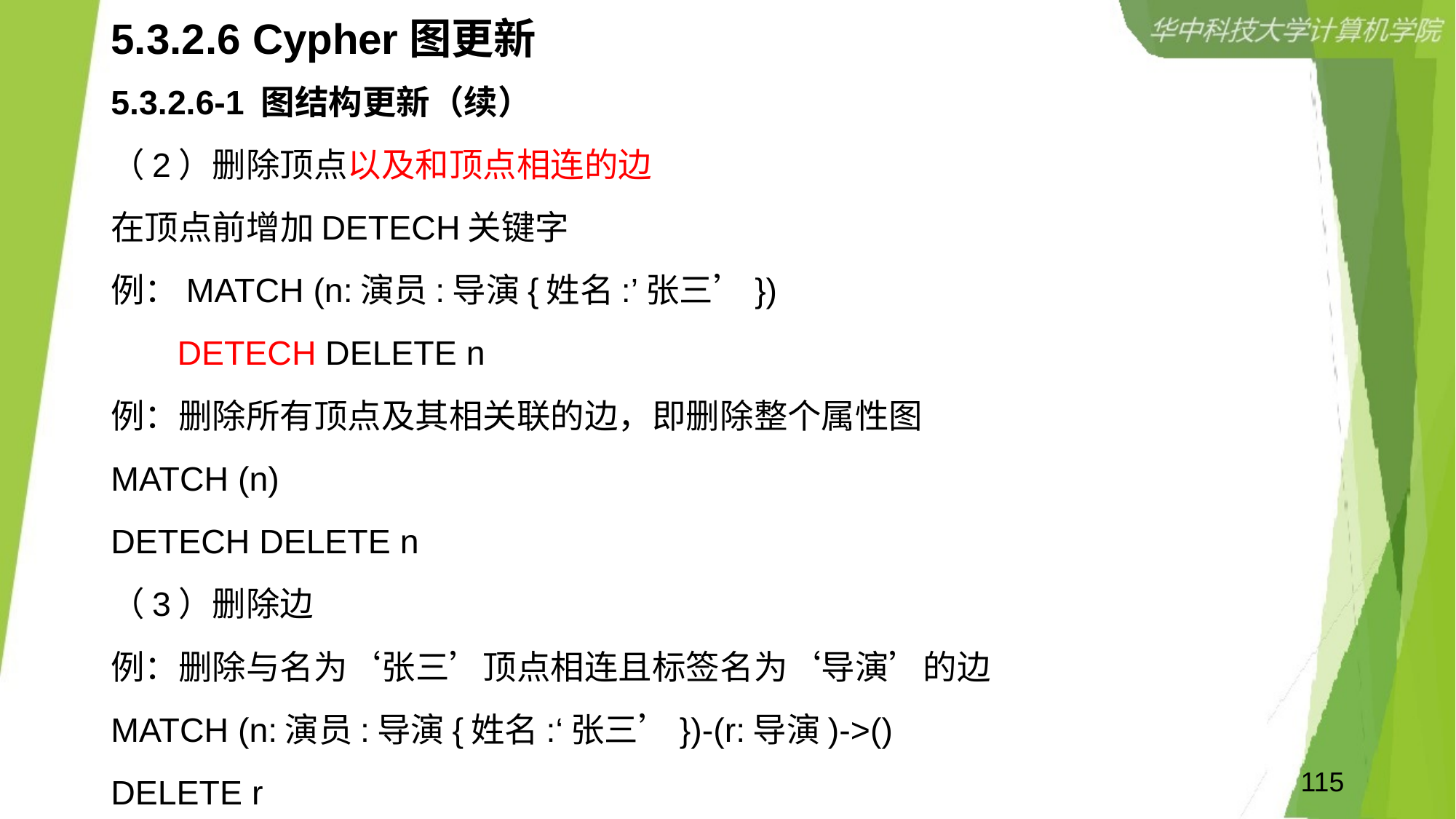

# 5.3.2.6 Cypher图更新
5.3.2.6-1 图结构更新（续）
（2）删除顶点以及和顶点相连的边
在顶点前增加DETECH关键字
例：MATCH (n:演员:导演{姓名:’张三’})
       DETECH DELETE n
例：删除所有顶点及其相关联的边，即删除整个属性图
MATCH (n)
DETECH DELETE n
（3）删除边
例：删除与名为‘张三’顶点相连且标签名为‘导演’的边
MATCH (n:演员:导演{姓名:‘张三’})-(r:导演)->()
DELETE r
115